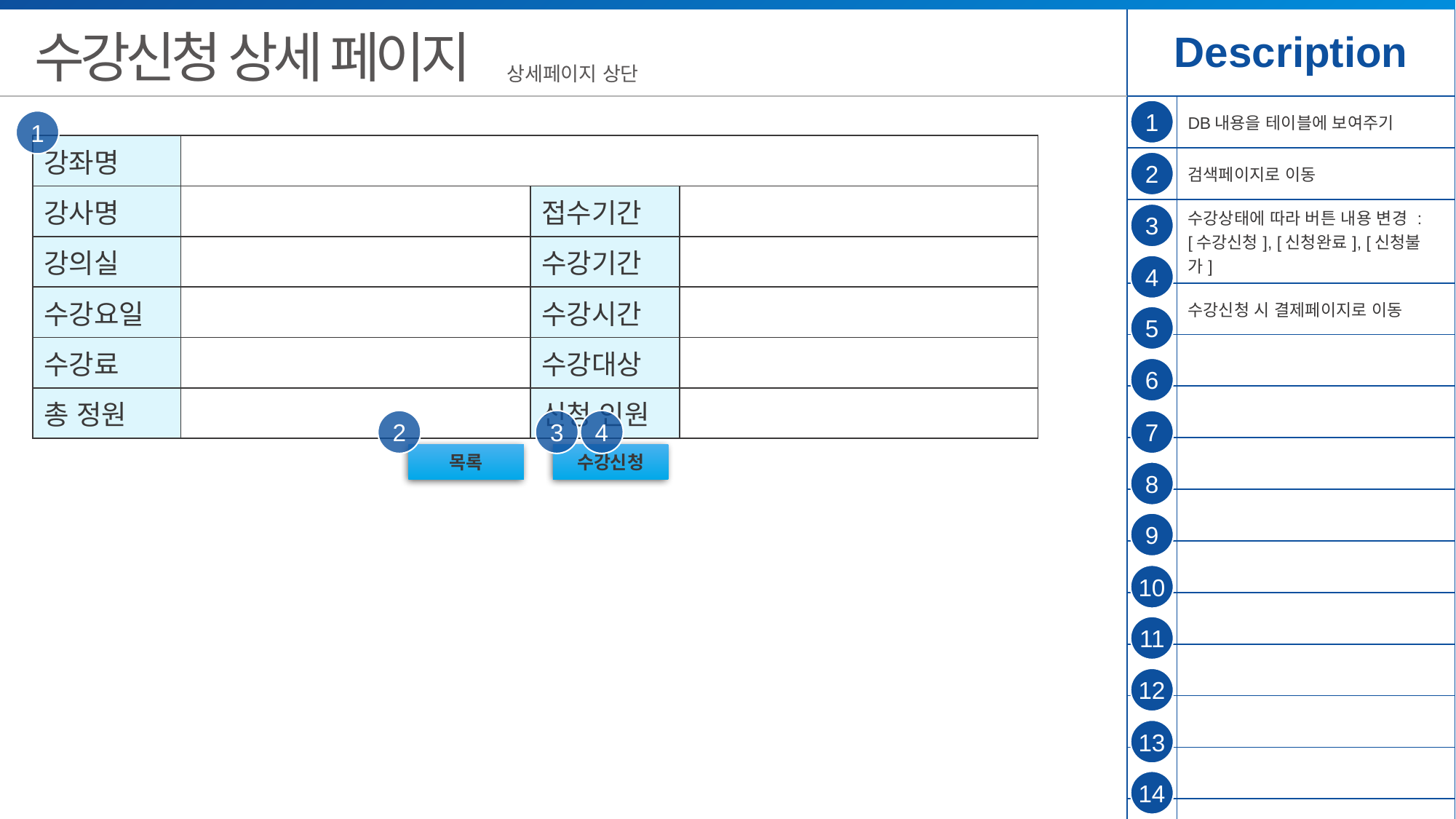

| Description |  |
| --- | --- |
|  | DB내용을 테이블에 보여주기 |
|  | 검색페이지로 이동 |
|  | 수강상태에 따라 버튼 내용 변경 : [수강신청], [신청완료], [신청불가] |
|  | 수강신청 시 결제페이지로 이동 |
|  |  |
|  |  |
|  |  |
|  |  |
|  |  |
|  |  |
|  |  |
|  |  |
|  |  |
|  |  |
수강신청 상세 페이지
상세페이지 상단
1
1
| 강좌명 |  | 접수기간 |  |
| --- | --- | --- | --- |
| 강사명 |  | 접수기간 |  |
| 강의실 |  | 수강기간 |  |
| 수강요일 |  | 수강시간 |  |
| 수강료 |  | 수강대상 |  |
| 총 정원 |  | 신청 인원 |  |
2
3
4
5
6
2
3
4
7
목록
수강신청
8
9
10
11
12
13
14